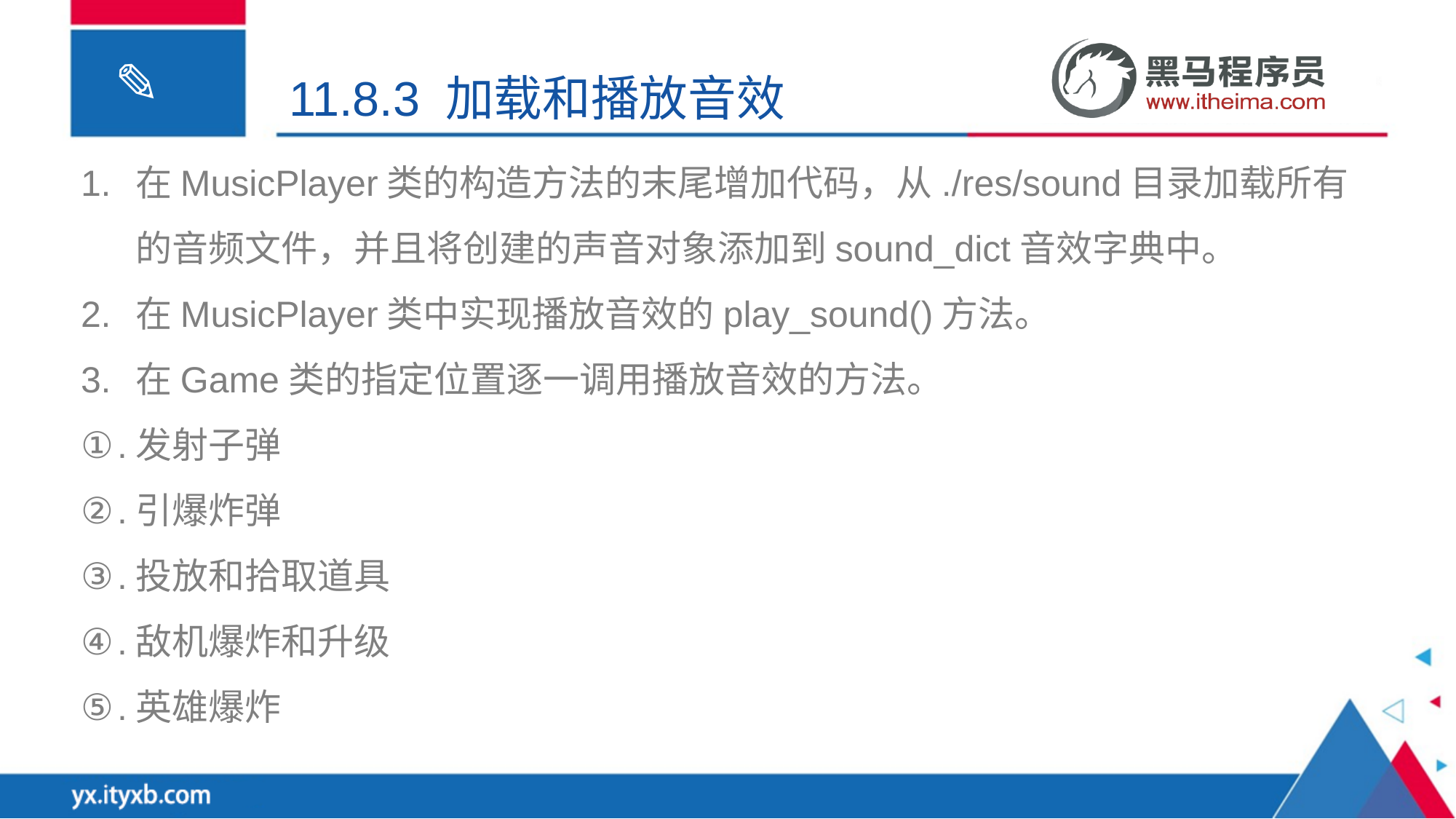

11.8.3 加载和播放音效
在MusicPlayer类的构造方法的末尾增加代码，从./res/sound目录加载所有的音频文件，并且将创建的声音对象添加到sound_dict音效字典中。
在MusicPlayer类中实现播放音效的play_sound()方法。
在Game类的指定位置逐一调用播放音效的方法。
发射子弹
引爆炸弹
投放和拾取道具
敌机爆炸和升级
英雄爆炸